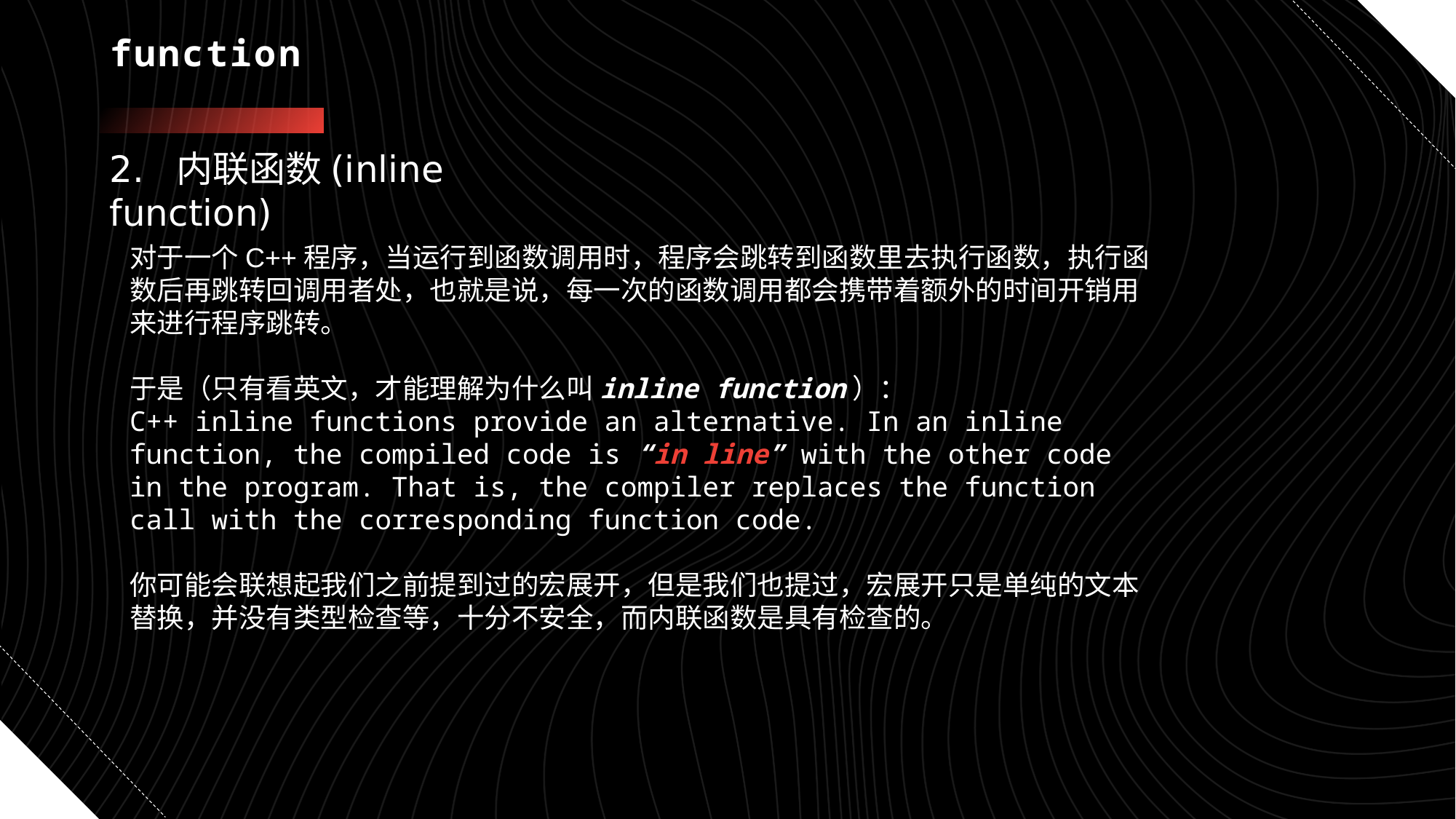

# function
2.  内联函数(inline function)
对于一个C++程序，当运行到函数调用时，程序会跳转到函数里去执行函数，执行函数后再跳转回调用者处，也就是说，每一次的函数调用都会携带着额外的时间开销用来进行程序跳转。

于是（只有看英文，才能理解为什么叫inline function）：
C++ inline functions provide an alternative. In an inline function, the compiled code is “in line” with the other code in the program. That is, the compiler replaces the function call with the corresponding function code.

你可能会联想起我们之前提到过的宏展开，但是我们也提过，宏展开只是单纯的文本替换，并没有类型检查等，十分不安全，而内联函数是具有检查的。